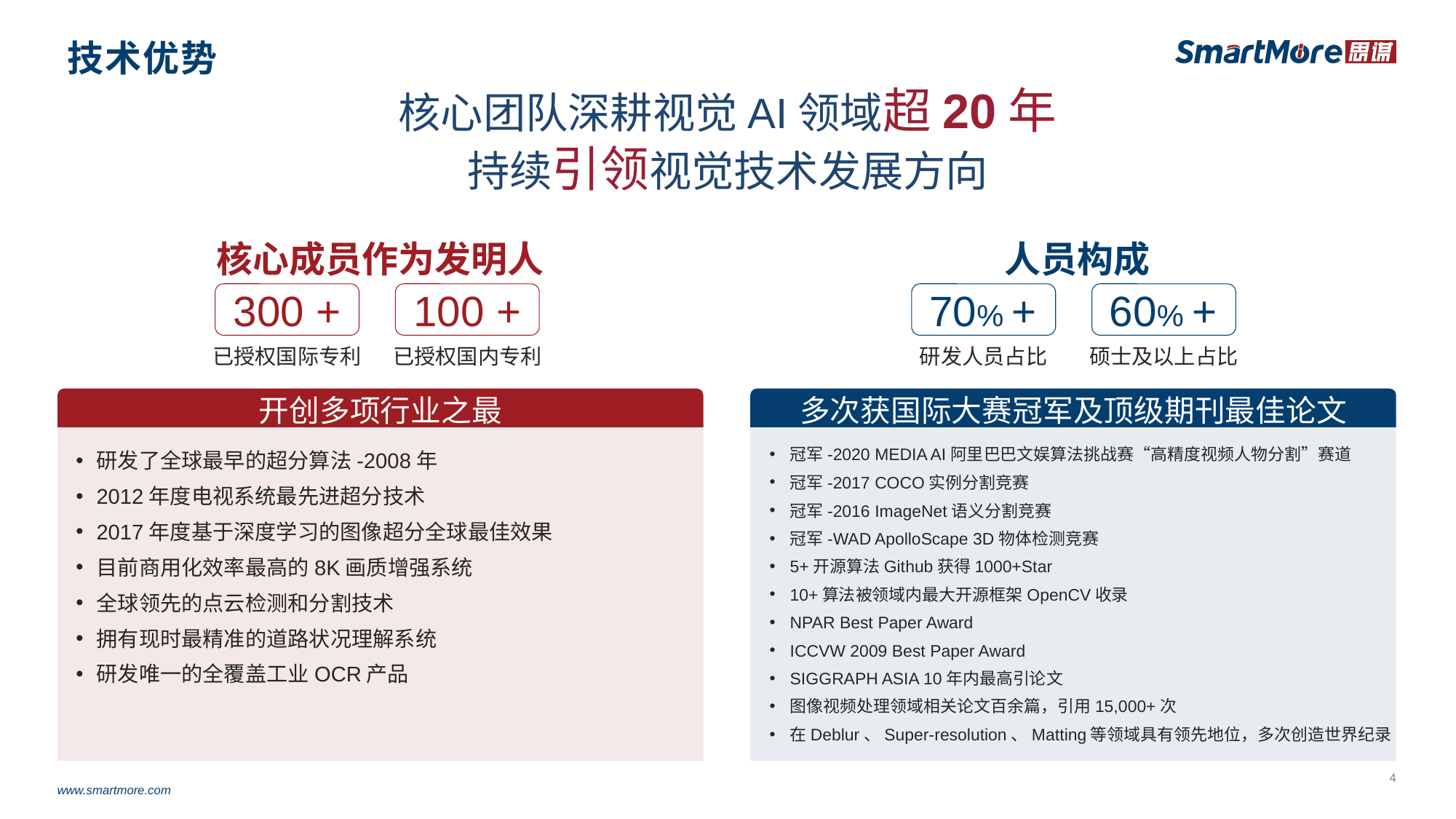

技术优势
核心团队深耕视觉AI领域超20年
持续引领视觉技术发展方向
核心成员作为发明人
人员构成

300 +

100 +

70% +

60% +
已授权国际专利
已授权国内专利
研发人员占比
硕士及以上占比
开创多项行业之最
多次获国际大赛冠军及顶级期刊最佳论文

研发了全球最早的超分算法-2008年
2012年度电视系统最先进超分技术
2017年度基于深度学习的图像超分全球最佳效果
目前商用化效率最高的8K画质增强系统
全球领先的点云检测和分割技术
拥有现时最精准的道路状况理解系统
研发唯一的全覆盖工业OCR产品
冠军-2020 MEDIA AI阿里巴巴文娱算法挑战赛“高精度视频人物分割”赛道
冠军-2017 COCO实例分割竞赛
冠军-2016 ImageNet语义分割竞赛
冠军-WAD ApolloScape 3D物体检测竞赛
5+开源算法Github获得1000+Star
10+算法被领域内最大开源框架OpenCV收录
NPAR Best Paper Award
ICCVW 2009 Best Paper Award
SIGGRAPH ASIA 10年内最高引论文
图像视频处理领域相关论文百余篇，引用15,000+次
在Deblur、Super-resolution、Matting等领域具有领先地位，多次创造世界纪录